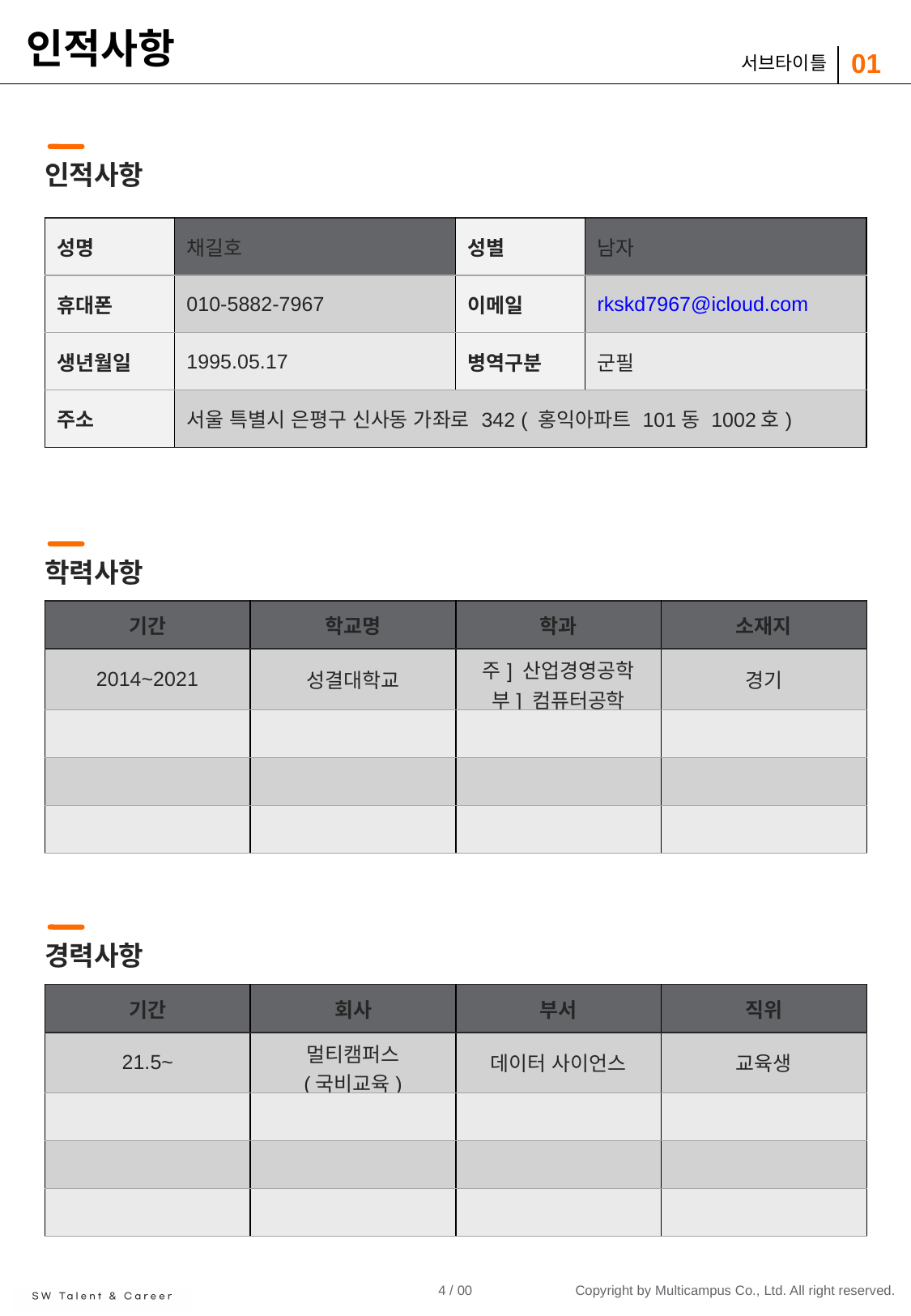

# 인적사항
01
서브타이틀
인적사항
| 성명 | 채길호 | 성별 | 남자 |
| --- | --- | --- | --- |
| 휴대폰 | 010-5882-7967 | 이메일 | rkskd7967@icloud.com |
| 생년월일 | 1995.05.17 | 병역구분 | 군필 |
| 주소 | 서울 특별시 은평구 신사동 가좌로 342 ( 홍익아파트 101동 1002호) |  |  |
학력사항
| 기간 | 학교명 | 학과 | 소재지 |
| --- | --- | --- | --- |
| 2014~2021 | 성결대학교 | 주] 산업경영공학 부] 컴퓨터공학 | 경기 |
|  |  |  |  |
|  |  |  |  |
|  |  |  |  |
경력사항
| 기간 | 회사 | 부서 | 직위 |
| --- | --- | --- | --- |
| 21.5~ | 멀티캠퍼스 (국비교육) | 데이터 사이언스 | 교육생 |
|  |  |  |  |
|  |  |  |  |
|  |  |  |  |